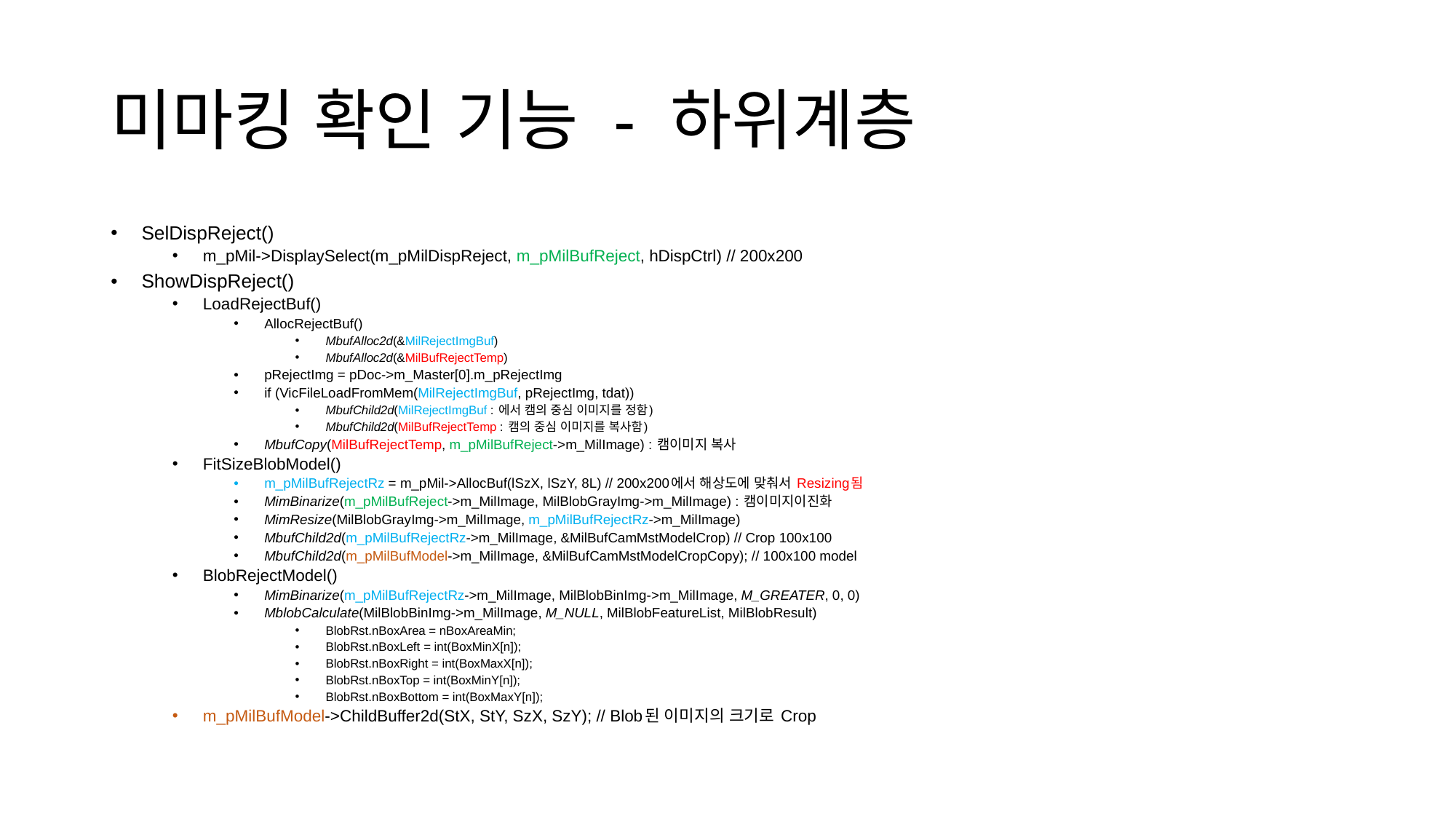

# 미마킹 확인 기능 - 하위계층
SelDispReject()
m_pMil->DisplaySelect(m_pMilDispReject, m_pMilBufReject, hDispCtrl) // 200x200
ShowDispReject()
LoadRejectBuf()
AllocRejectBuf()
MbufAlloc2d(&MilRejectImgBuf)
MbufAlloc2d(&MilBufRejectTemp)
pRejectImg = pDoc->m_Master[0].m_pRejectImg
if (VicFileLoadFromMem(MilRejectImgBuf, pRejectImg, tdat))
MbufChild2d(MilRejectImgBuf : 에서 캠의 중심 이미지를 정함)
MbufChild2d(MilBufRejectTemp : 캠의 중심 이미지를 복사함)
MbufCopy(MilBufRejectTemp, m_pMilBufReject->m_MilImage) : 캠이미지 복사
FitSizeBlobModel()
m_pMilBufRejectRz = m_pMil->AllocBuf(lSzX, lSzY, 8L) // 200x200에서 해상도에 맞춰서 Resizing됨
MimBinarize(m_pMilBufReject->m_MilImage, MilBlobGrayImg->m_MilImage) : 캠이미지이진화
MimResize(MilBlobGrayImg->m_MilImage, m_pMilBufRejectRz->m_MilImage)
MbufChild2d(m_pMilBufRejectRz->m_MilImage, &MilBufCamMstModelCrop) // Crop 100x100
MbufChild2d(m_pMilBufModel->m_MilImage, &MilBufCamMstModelCropCopy); // 100x100 model
BlobRejectModel()
MimBinarize(m_pMilBufRejectRz->m_MilImage, MilBlobBinImg->m_MilImage, M_GREATER, 0, 0)
MblobCalculate(MilBlobBinImg->m_MilImage, M_NULL, MilBlobFeatureList, MilBlobResult)
BlobRst.nBoxArea = nBoxAreaMin;
BlobRst.nBoxLeft = int(BoxMinX[n]);
BlobRst.nBoxRight = int(BoxMaxX[n]);
BlobRst.nBoxTop = int(BoxMinY[n]);
BlobRst.nBoxBottom = int(BoxMaxY[n]);
m_pMilBufModel->ChildBuffer2d(StX, StY, SzX, SzY); // Blob된 이미지의 크기로 Crop